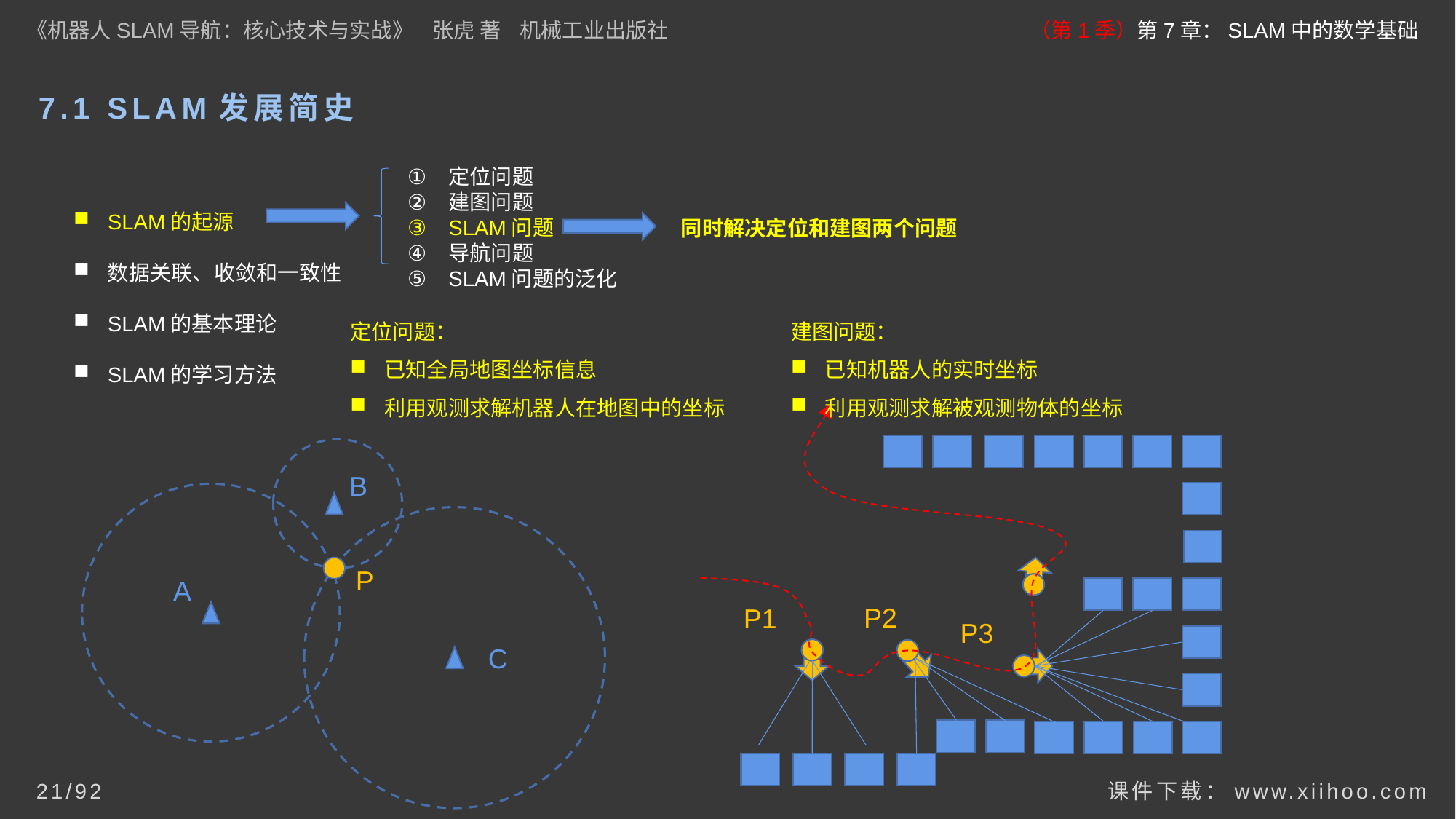

《机器人SLAM导航：核心技术与实战》    张虎 著    机械工业出版社
（第1季）第7章：SLAM中的数学基础
# 7.1 SLAM发展简史
定位问题
建图问题
SLAM问题
导航问题
SLAM问题的泛化

SLAM的起源
数据关联、收敛和一致性
SLAM的基本理论
SLAM的学习方法
同时解决定位和建图两个问题

定位问题：
已知全局地图坐标信息
利用观测求解机器人在地图中的坐标
建图问题：
已知机器人的实时坐标
利用观测求解被观测物体的坐标

B

P
A

P2
P1

P3

C

课件下载：www.xiihoo.com
21/92